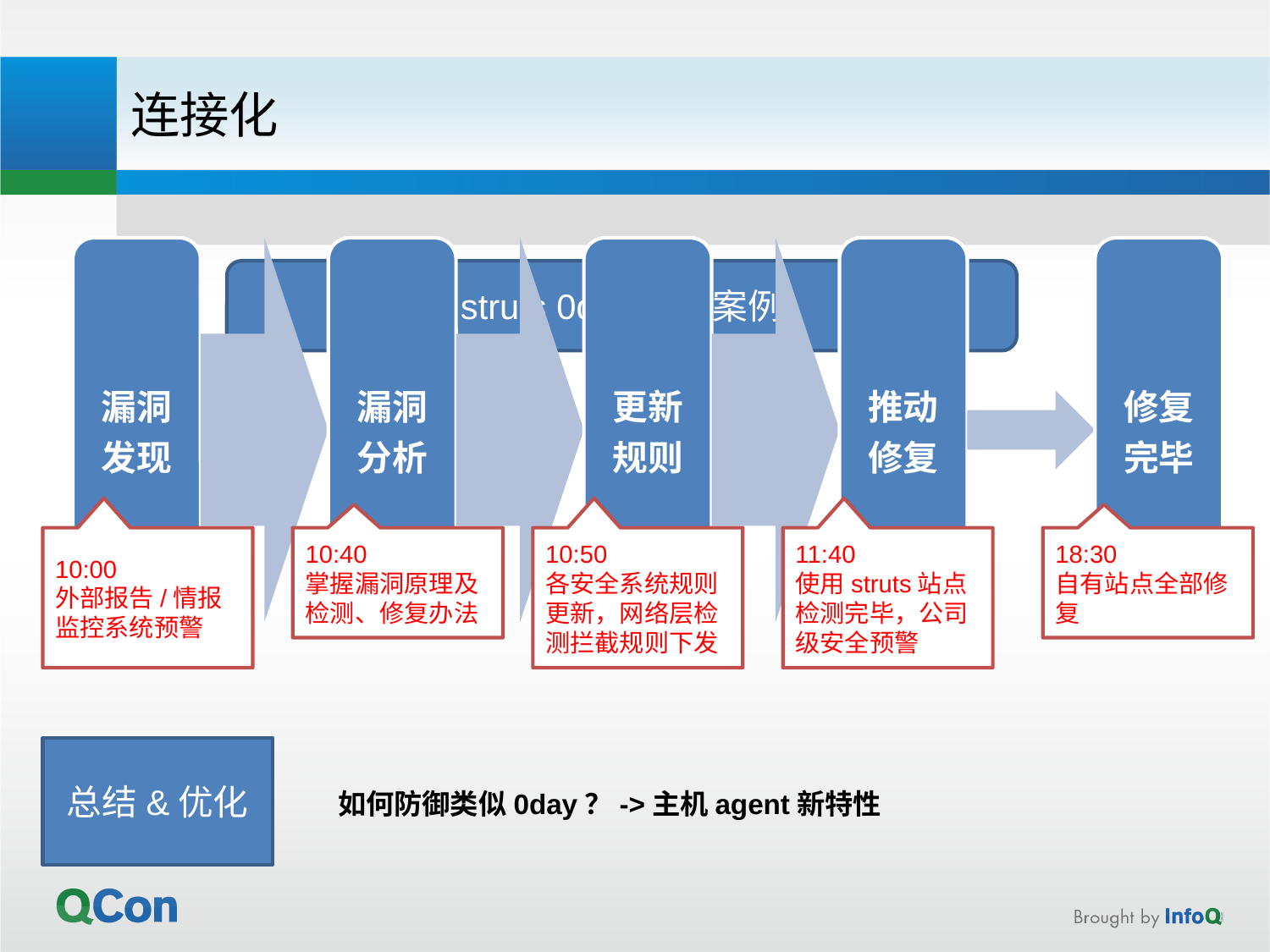

连接化
漏洞发现
漏洞分析
更新规则
推动修复
修复完毕
struts 0day漏洞案例
10:00
外部报告/情报监控系统预警
10:40
掌握漏洞原理及检测、修复办法
10:50
各安全系统规则更新，网络层检测拦截规则下发
11:40
使用struts站点检测完毕，公司级安全预警
18:30
自有站点全部修复
总结&优化
如何防御类似0day？->主机agent新特性